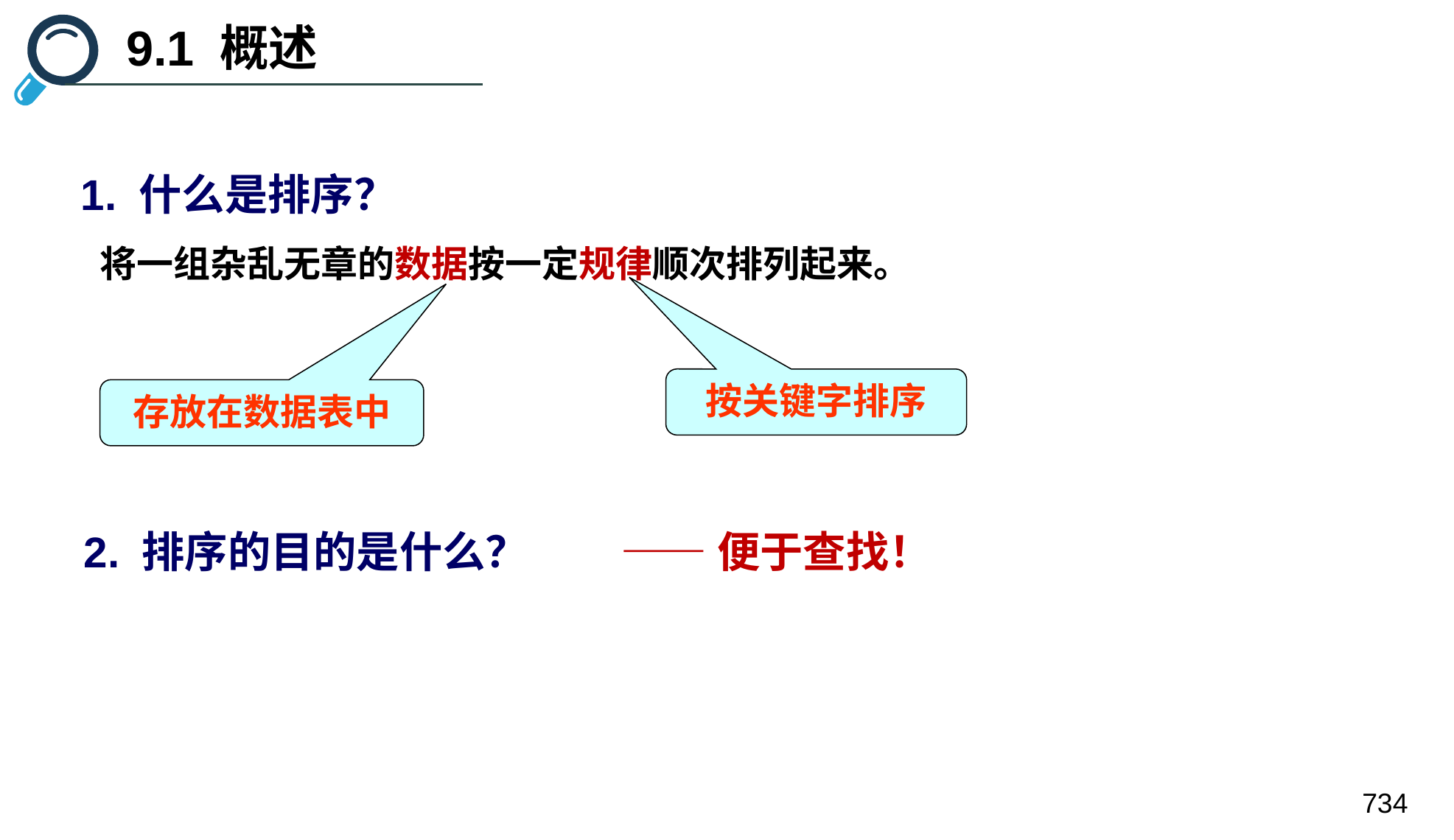

9.1 概述
1. 什么是排序？
  将一组杂乱无章的数据按一定规律顺次排列起来。
按关键字排序
存放在数据表中
2. 排序的目的是什么？
 ——便于查找！
734